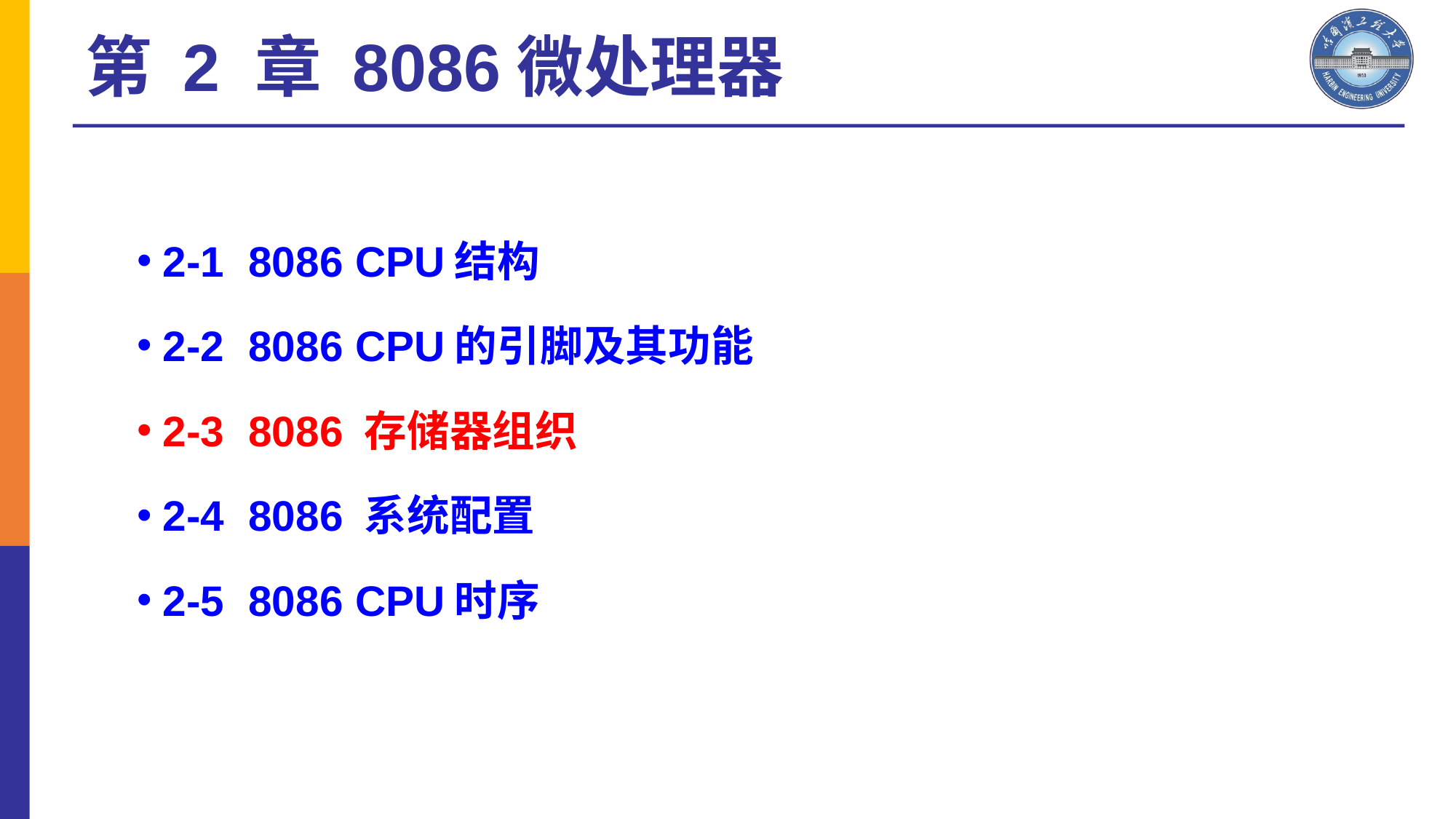

第 2 章 8086微处理器
2-1  8086 CPU结构
2-2  8086 CPU的引脚及其功能
2-3  8086 存储器组织
2-4  8086 系统配置
2-5  8086 CPU时序